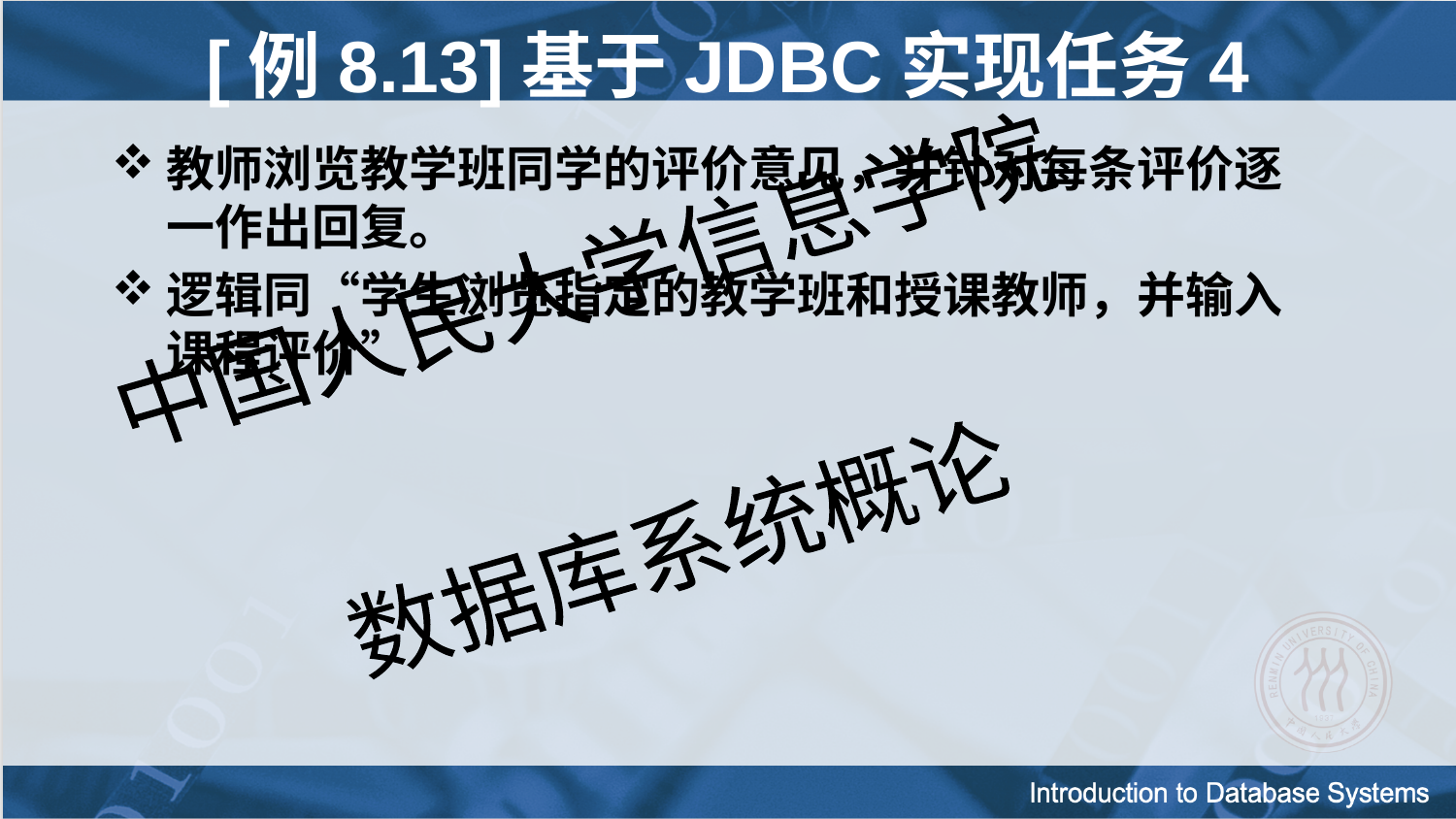

[例8.13]基于JDBC实现任务4
教师浏览教学班同学的评价意见，并针对每条评价逐一作出回复。
逻辑同“学生浏览指定的教学班和授课教师，并输入课程评价”